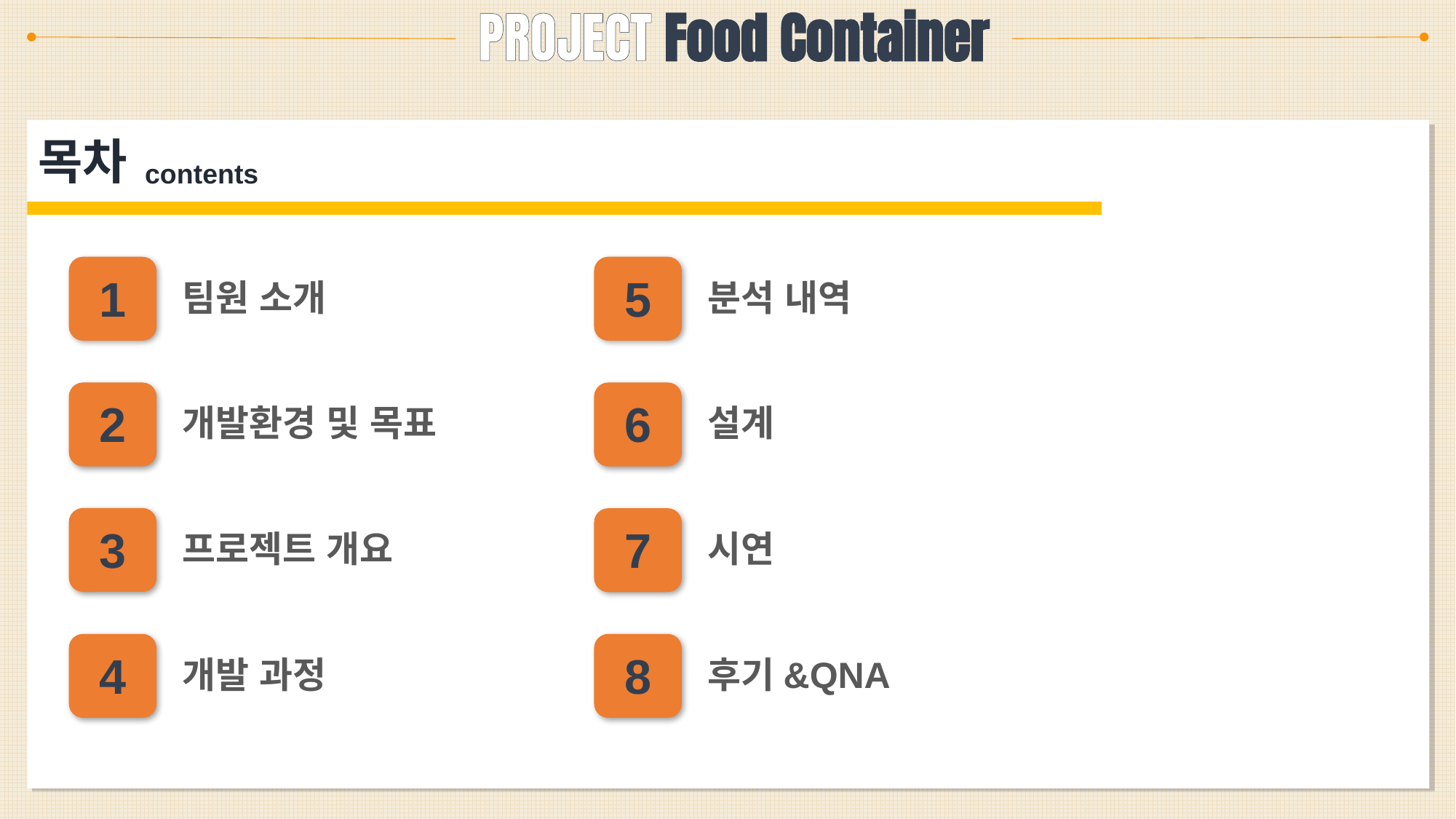

PROJECT Food Container

목차
contents

1
팀원 소개
5
분석 내역

2
개발환경 및 목표
6
설계

3
프로젝트 개요
7
시연

4
개발 과정
8
후기&QNA